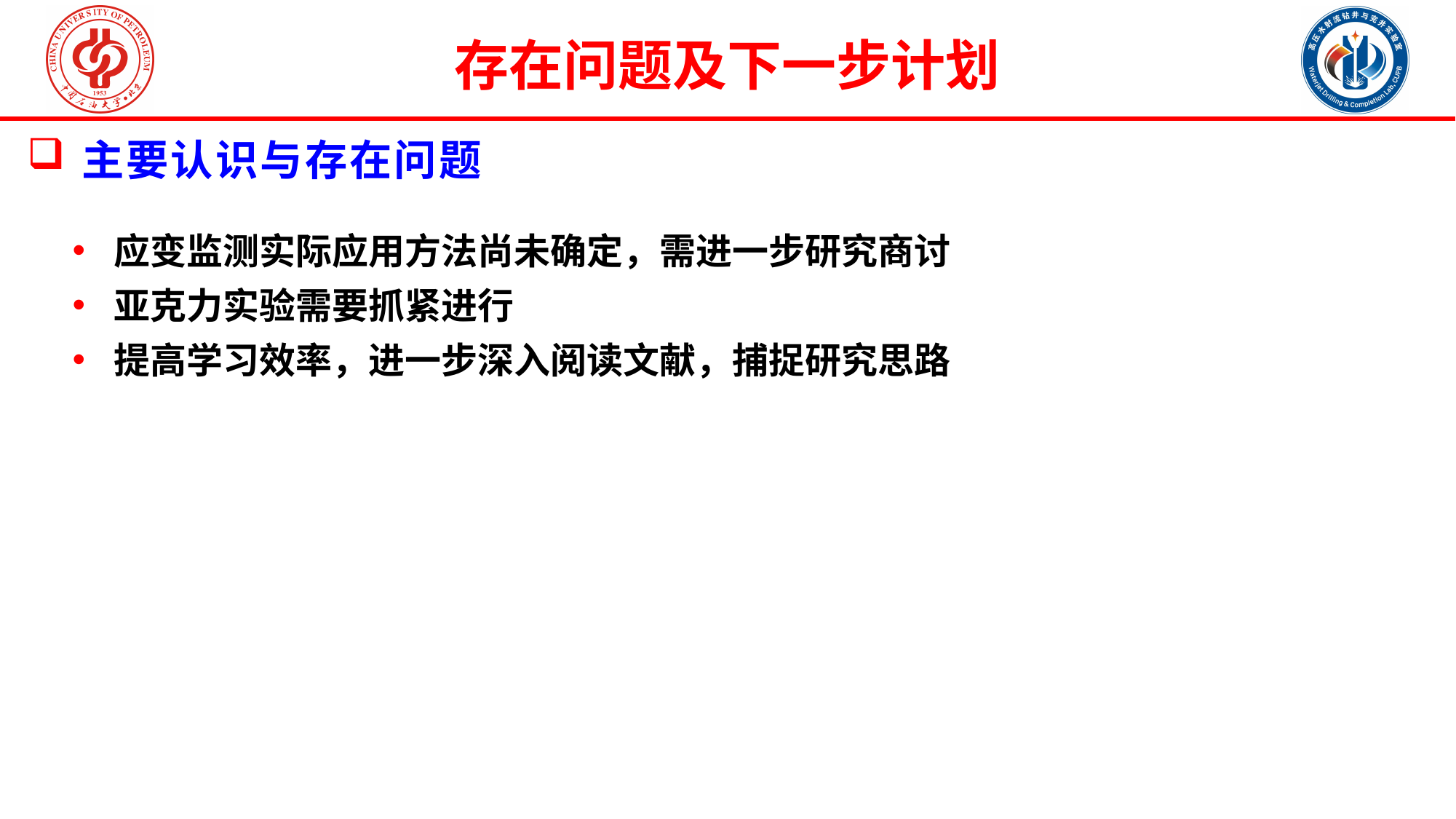

存在问题及下一步计划
主要认识与存在问题
应变监测实际应用方法尚未确定，需进一步研究商讨
亚克力实验需要抓紧进行
提高学习效率，进一步深入阅读文献，捕捉研究思路